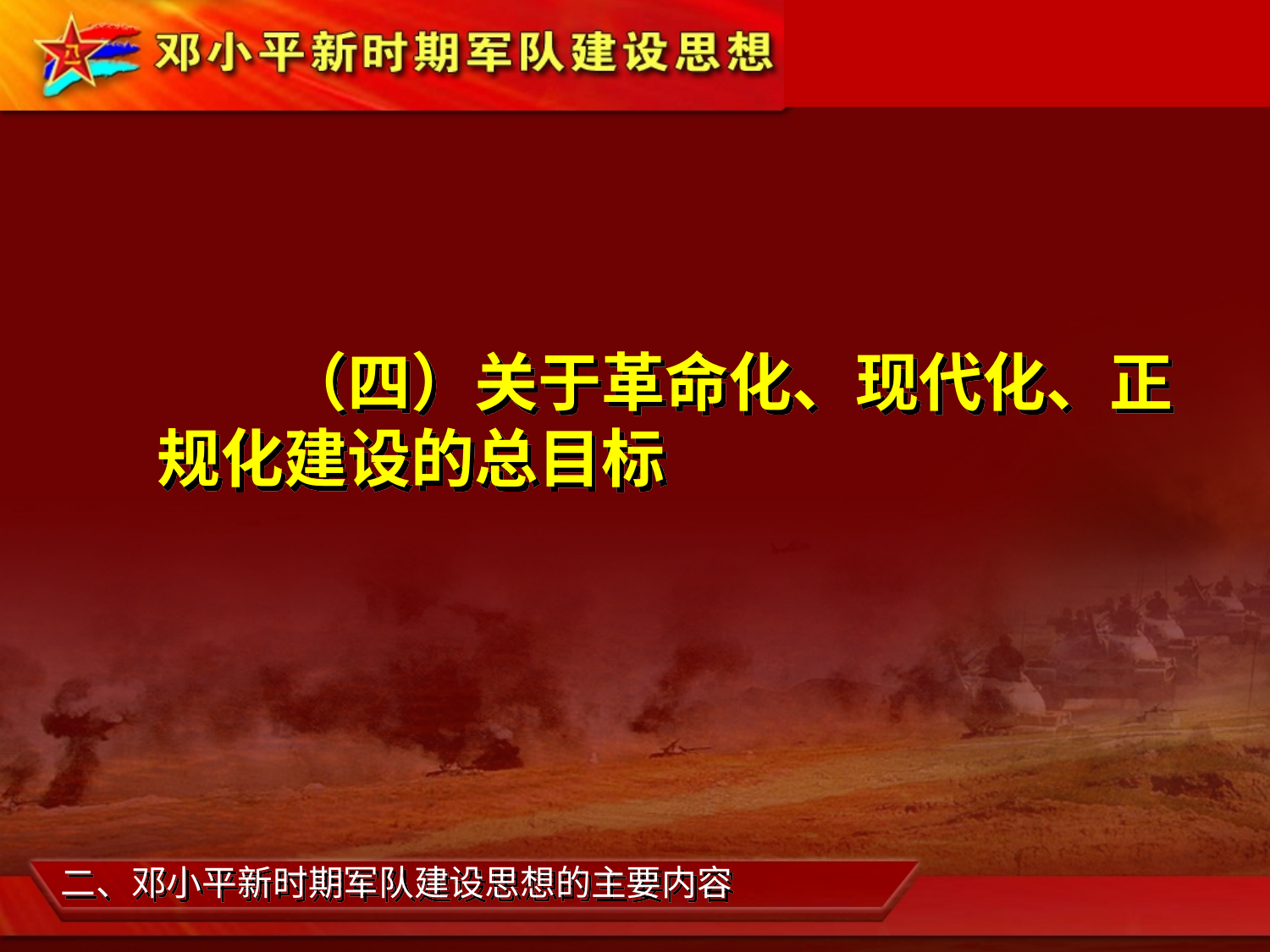

（四）关于革命化、现代化、正规化建设的总目标
二、邓小平新时期军队建设思想的主要内容